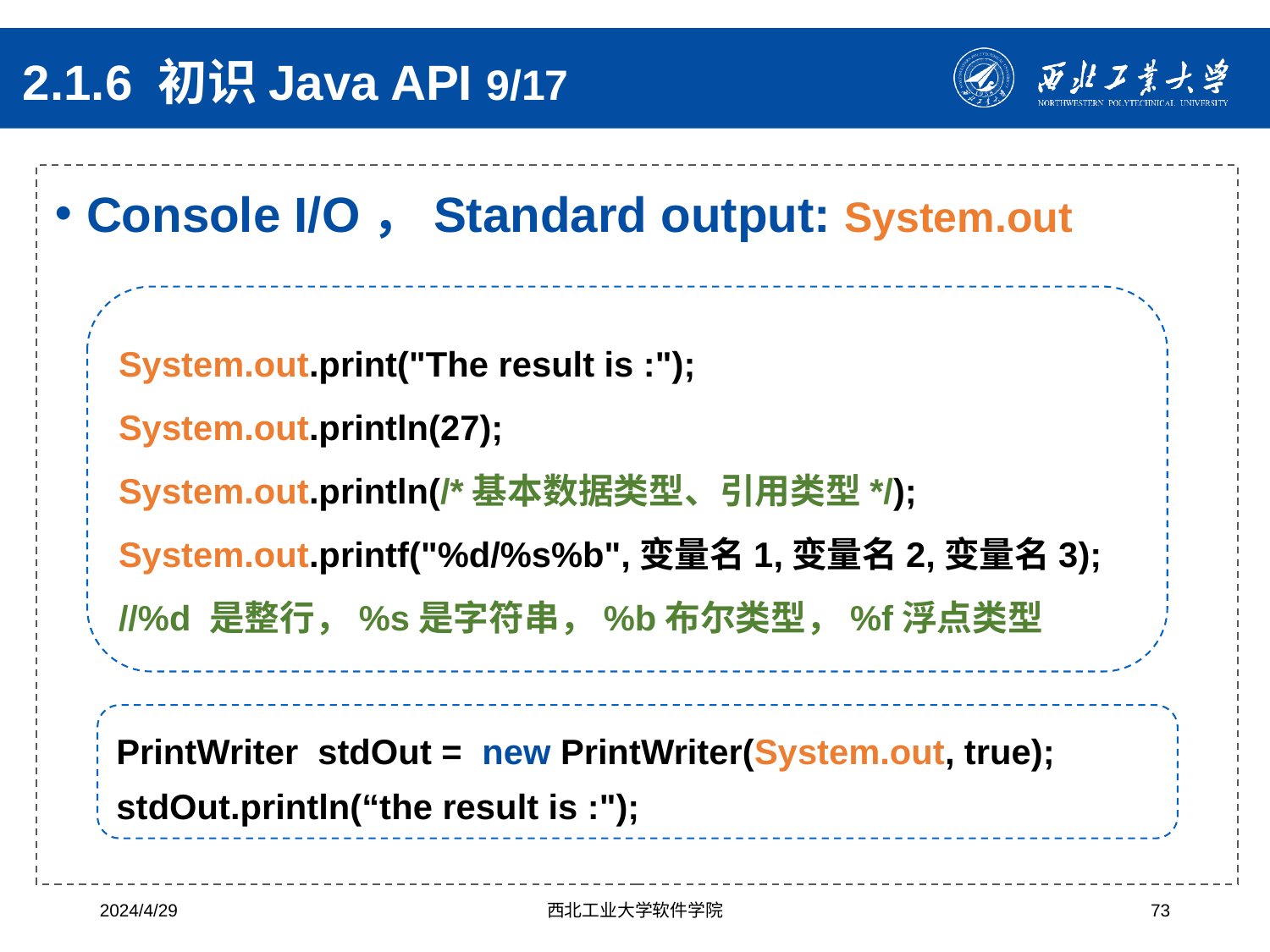

# 2.1.6 初识Java API 9/17
Console I/O，Standard output: System.out

System.out.print("The result is :");
System.out.println(27);
System.out.println(/*基本数据类型、引用类型*/);
System.out.printf("%d/%s%b",变量名1,变量名2,变量名3);
//%d 是整行，%s是字符串，%b布尔类型，%f浮点类型
PrintWriter  stdOut =  new PrintWriter(System.out, true);
stdOut.println(“the result is :");
2024/4/29
西北工业大学软件学院
73